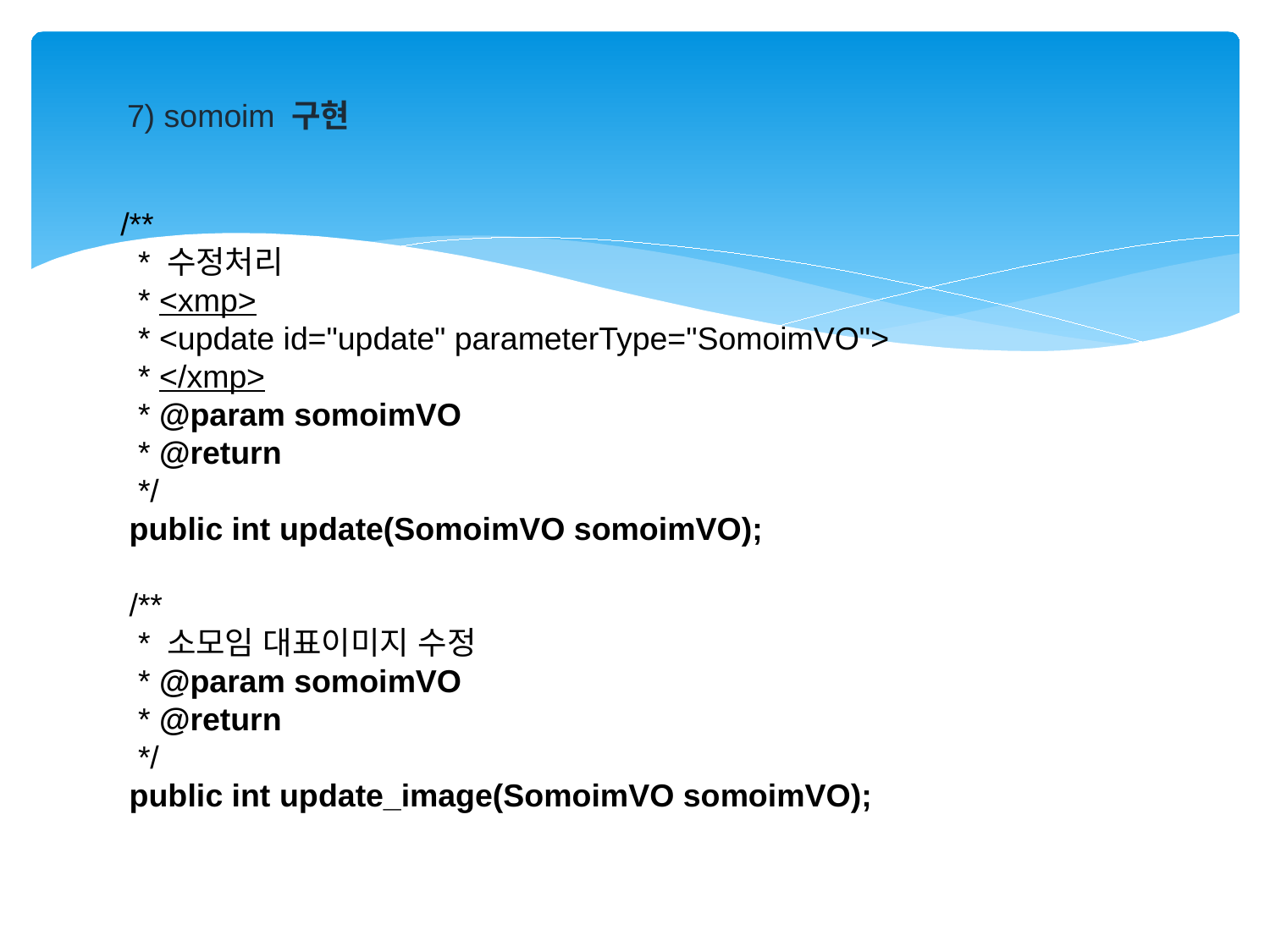

7) somoim 구현
 /**
   * 수정처리
   * <xmp>
   * <update id="update" parameterType="SomoimVO">
   * </xmp>
   * @param somoimVO
   * @return
   */
  public int update(SomoimVO somoimVO);

  /**
   * 소모임 대표이미지 수정
   * @param somoimVO
   * @return
   */
  public int update_image(SomoimVO somoimVO);